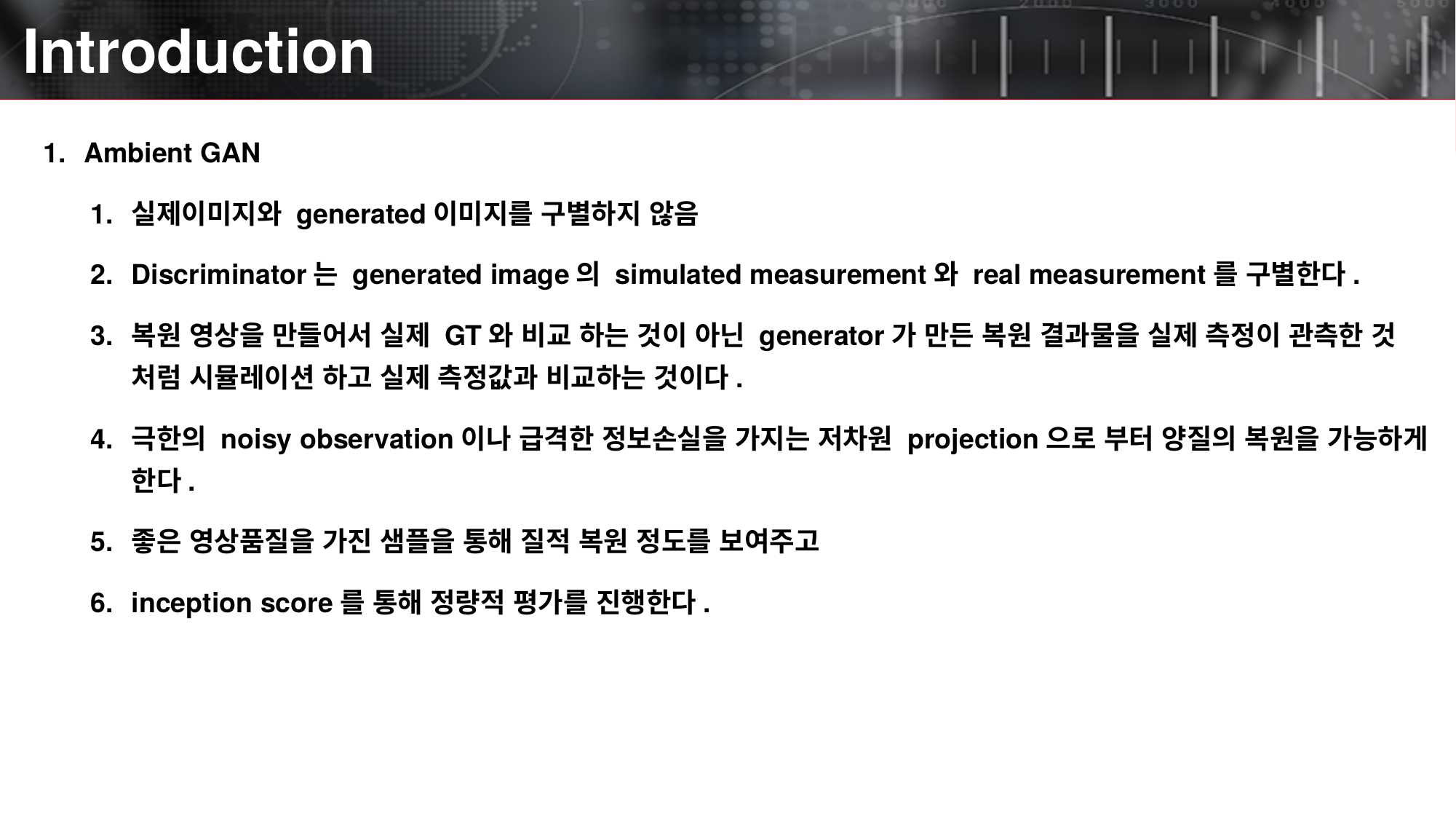

# Introduction
Ambient GAN
실제이미지와 generated이미지를 구별하지 않음
Discriminator는 generated image의 simulated measurement와 real measurement를 구별한다.
복원 영상을 만들어서 실제 GT와 비교 하는 것이 아닌 generator가 만든 복원 결과물을 실제 측정이 관측한 것 처럼 시뮬레이션 하고 실제 측정값과 비교하는 것이다.
극한의 noisy observation이나 급격한 정보손실을 가지는 저차원 projection으로 부터 양질의 복원을 가능하게 한다.
좋은 영상품질을 가진 샘플을 통해 질적 복원 정도를 보여주고
inception score를 통해 정량적 평가를 진행한다.